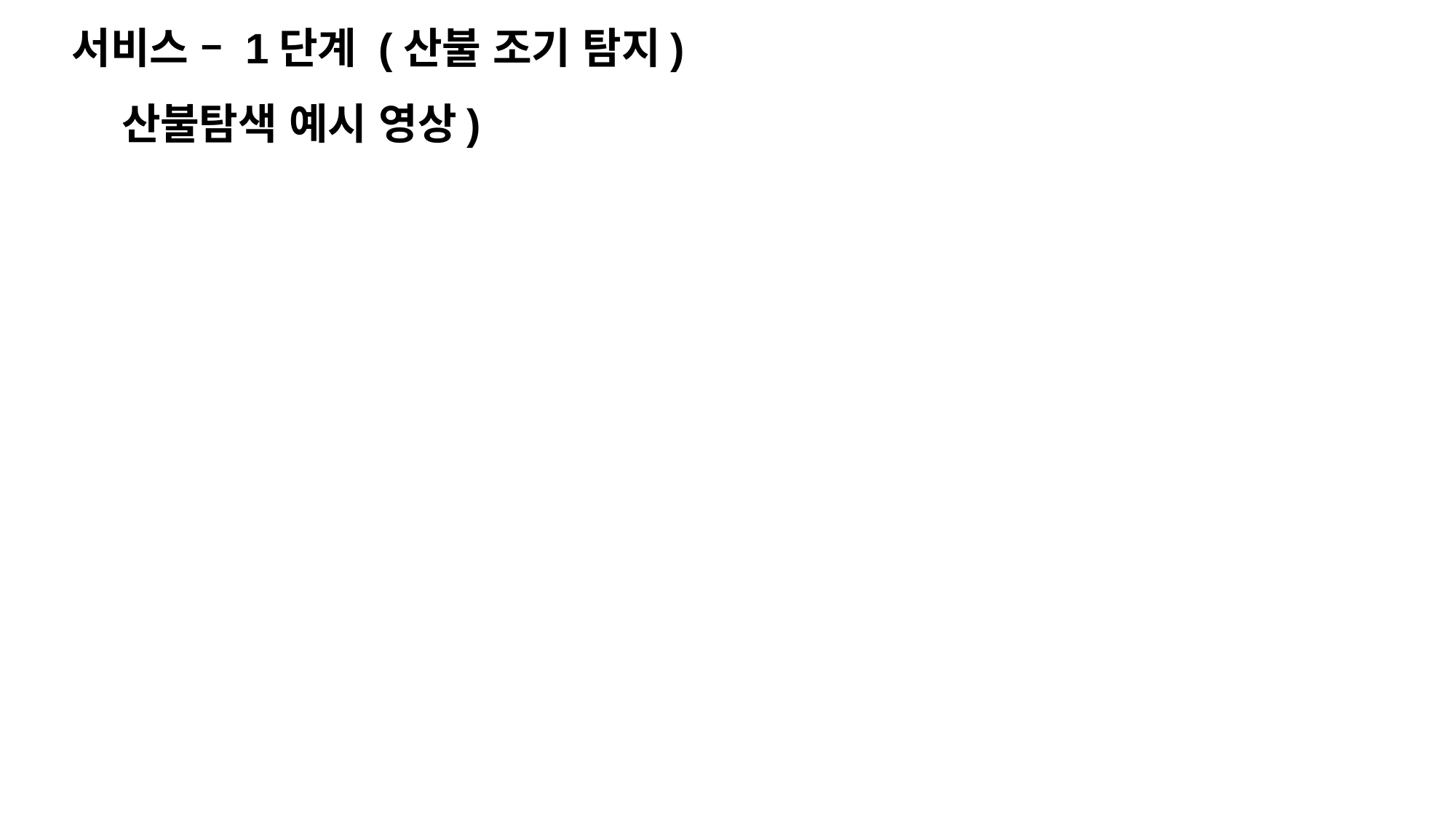

서비스 – 1단계 (산불 조기 탐지)
산불탐색 예시 영상)